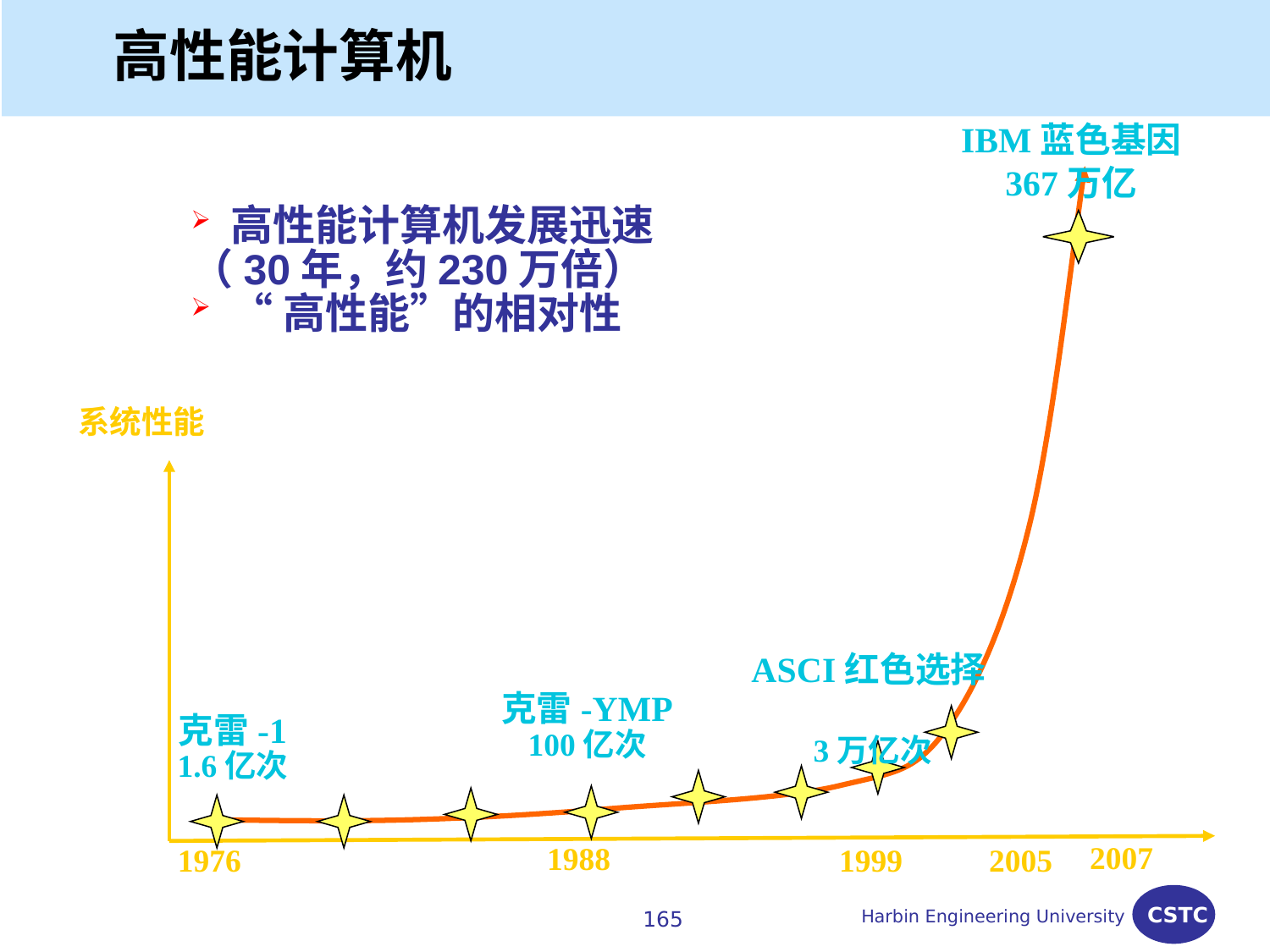

高性能计算机
IBM蓝色基因
367万亿

高性能计算机发展迅速
（30年，约230万倍）
“高性能”的相对性
系统性能

ASCI红色选择
3万亿次

克雷-YMP
100亿次

克雷-1
1.6亿次

2007
1988
1976
1999
2005

165
Harbin Engineering University